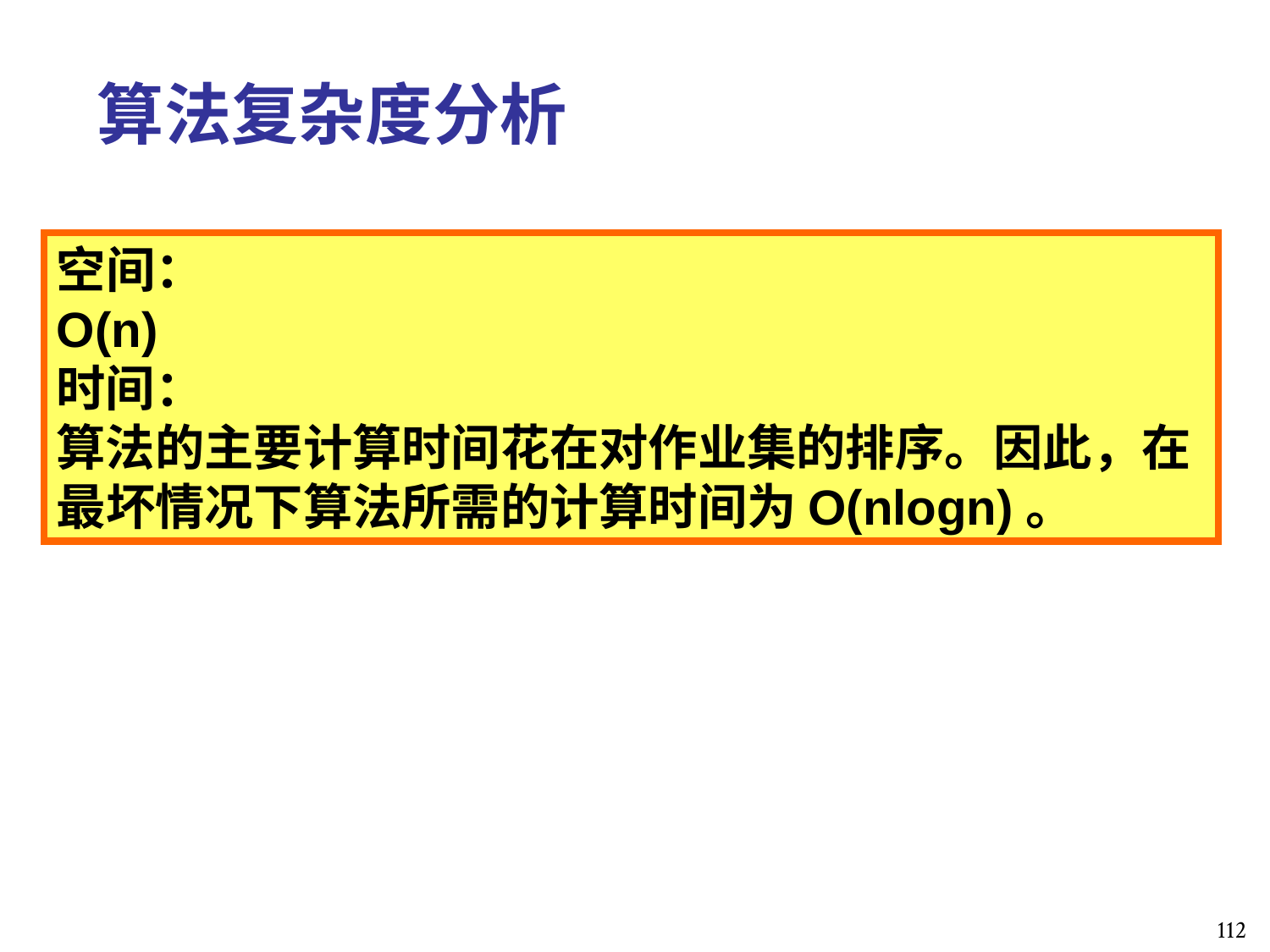

算法复杂度分析
空间：
O(n)
时间：
算法的主要计算时间花在对作业集的排序。因此，在最坏情况下算法所需的计算时间为O(nlogn)。

112